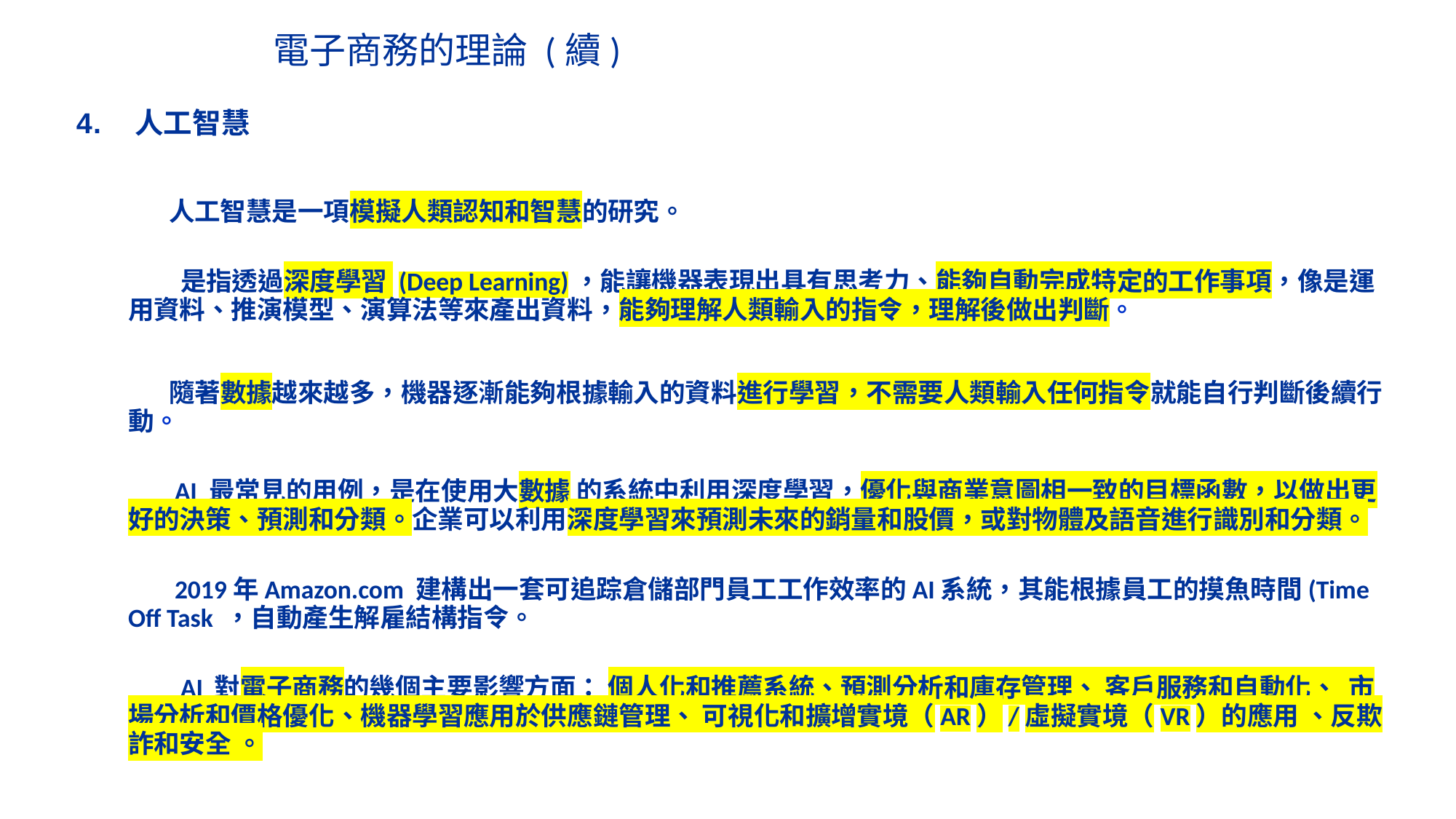

# 電子商務的理論 (續)
人工智慧

      人工智慧是一項模擬人類認知和智慧的研究。

        是指透過深度學習 (Deep Learning)，能讓機器表現出具有思考力、能夠自動完成特定的工作事項，像是運用資料、推演模型、演算法等來產出資料，能夠理解人類輸入的指令，理解後做出判斷。

      隨著數據越來越多，機器逐漸能夠根據輸入的資料進行學習，不需要人類輸入任何指令就能自行判斷後續行動。

        AI 最常見的用例，是在使用大數據 的系統中利用深度學習，優化與商業意圖相一致的目標函數，以做出更好的決策、預測和分類。企業可以利用深度學習來預測未來的銷量和股價，或對物體及語音進行識別和分類。

        2019年Amazon.com 建構出一套可追踪倉儲部門員工工作效率的AI系統，其能根據員工的摸魚時間(Time Off Task ，自動產生解雇結構指令。

         AI 對電子商務的幾個主要影響方面： 個人化和推薦系統、預測分析和庫存管理、 客戶服務和自動化、  市場分析和價格優化、機器學習應用於供應鏈管理、 可視化和擴增實境（AR）/虛擬實境（VR）的應用 、反欺詐和安全 。